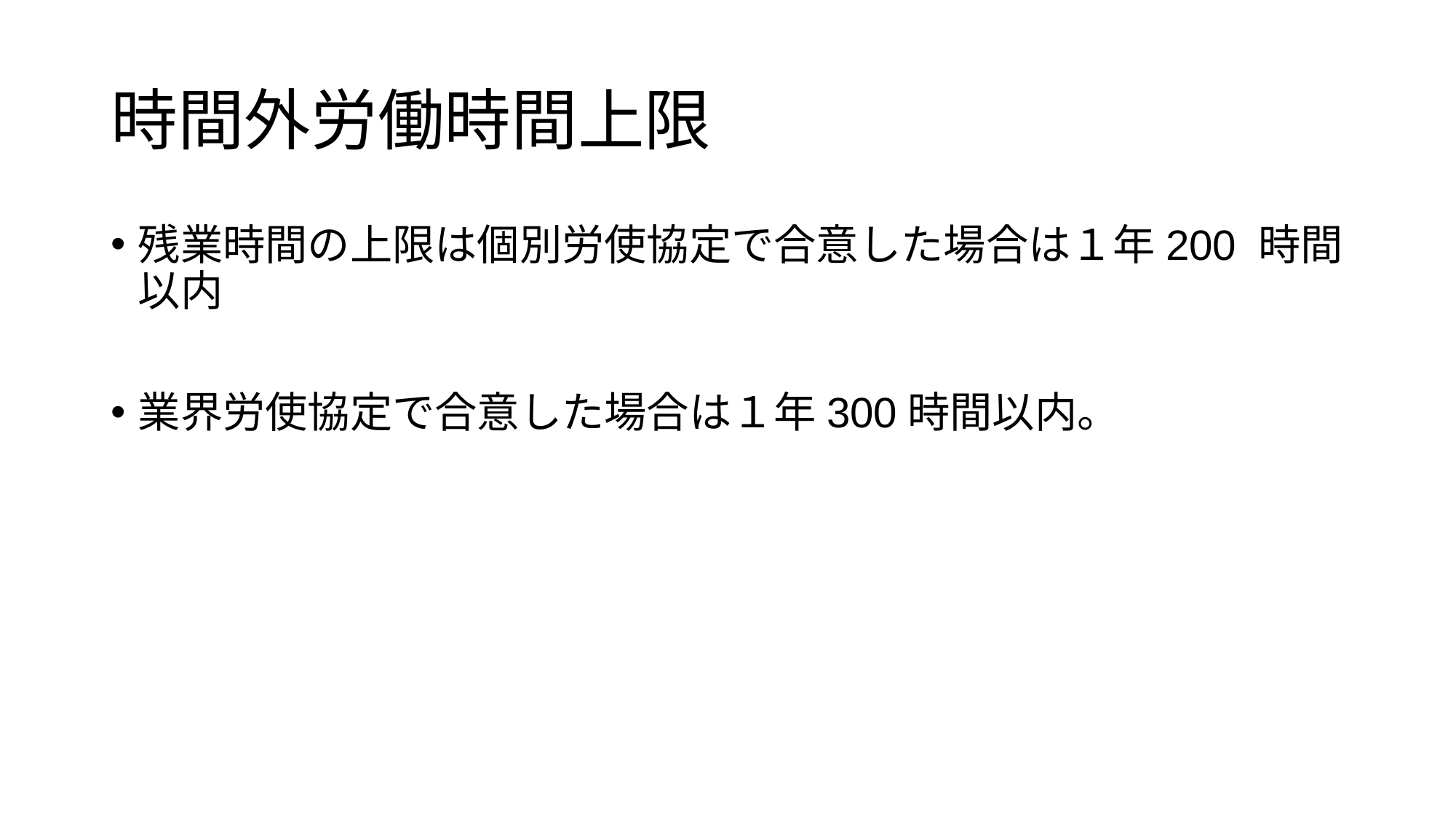

# 時間外労働時間上限
残業時間の上限は個別労使協定で合意した場合は１年200 時間以内

業界労使協定で合意した場合は１年300時間以内。